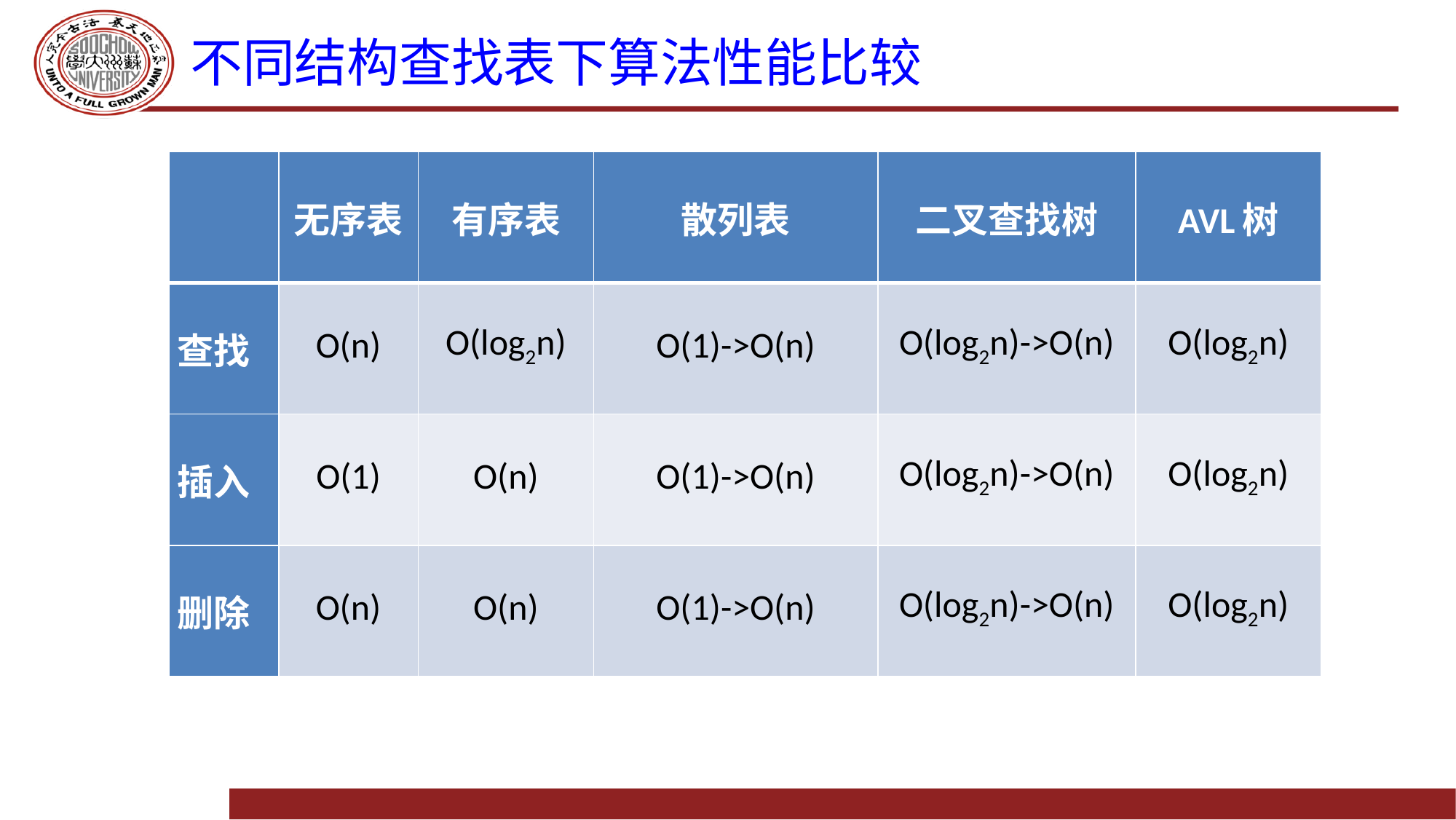

# 不同结构查找表下算法性能比较
|  | 无序表 | 有序表 | 散列表 | 二叉查找树 | AVL树 |
| --- | --- | --- | --- | --- | --- |
| 查找 | O(n) | O(log2n) | O(1)->O(n) | O(log2n)->O(n) | O(log2n) |
| 插入 | O(1) | O(n) | O(1)->O(n) | O(log2n)->O(n) | O(log2n) |
| 删除 | O(n) | O(n) | O(1)->O(n) | O(log2n)->O(n) | O(log2n) |